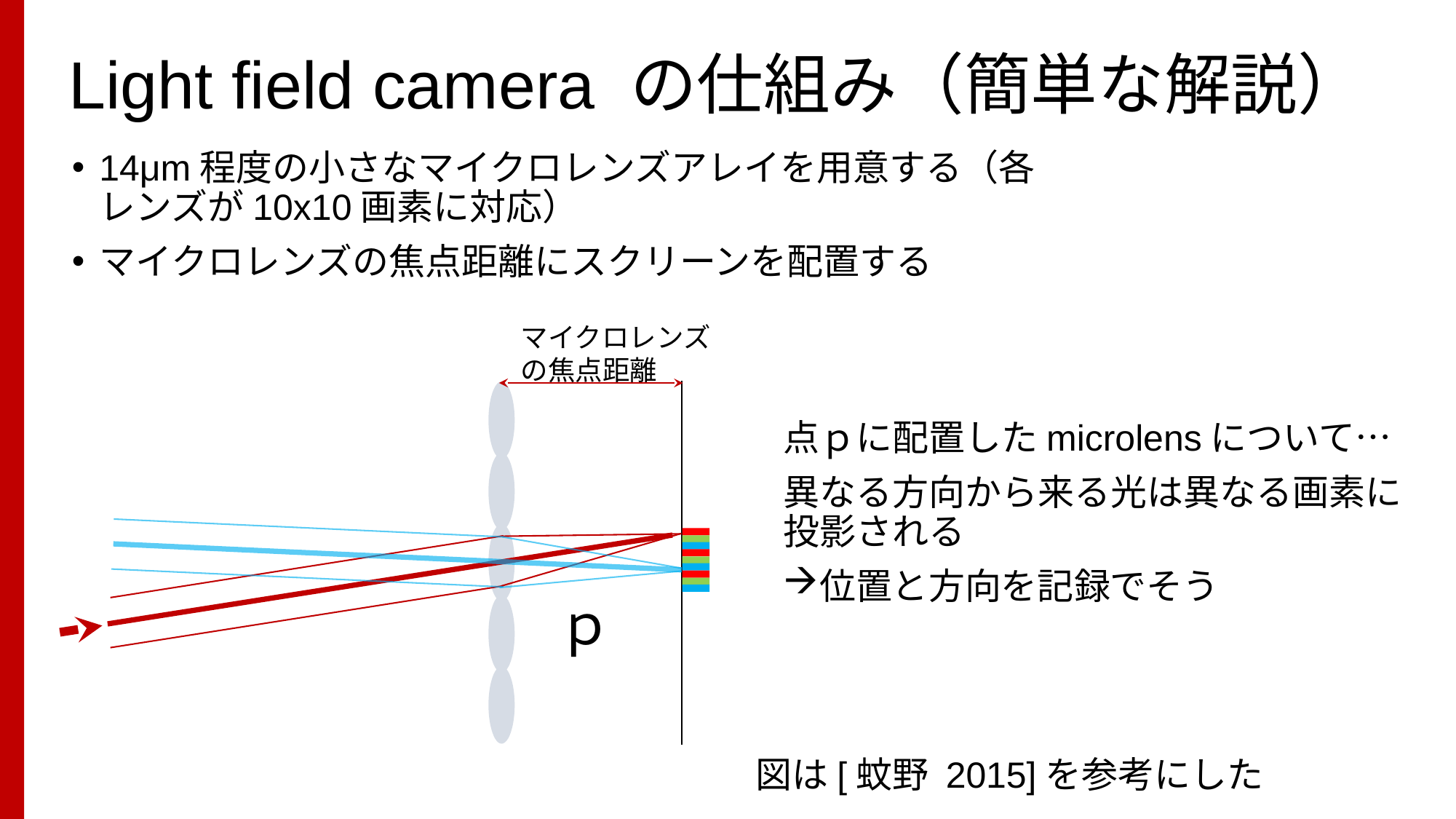

# Light field camera の仕組み（簡単な解説）
14μm程度の小さなマイクロレンズアレイを用意する（各レンズが10x10画素に対応）
マイクロレンズの焦点距離にスクリーンを配置する

マイクロレンズ
の焦点距離

点ｐに配置したmicrolensについて…
異なる方向から来る光は異なる画素に投影される
位置と方向を記録でそう

ｐ

図は[蚊野 2015]を参考にした